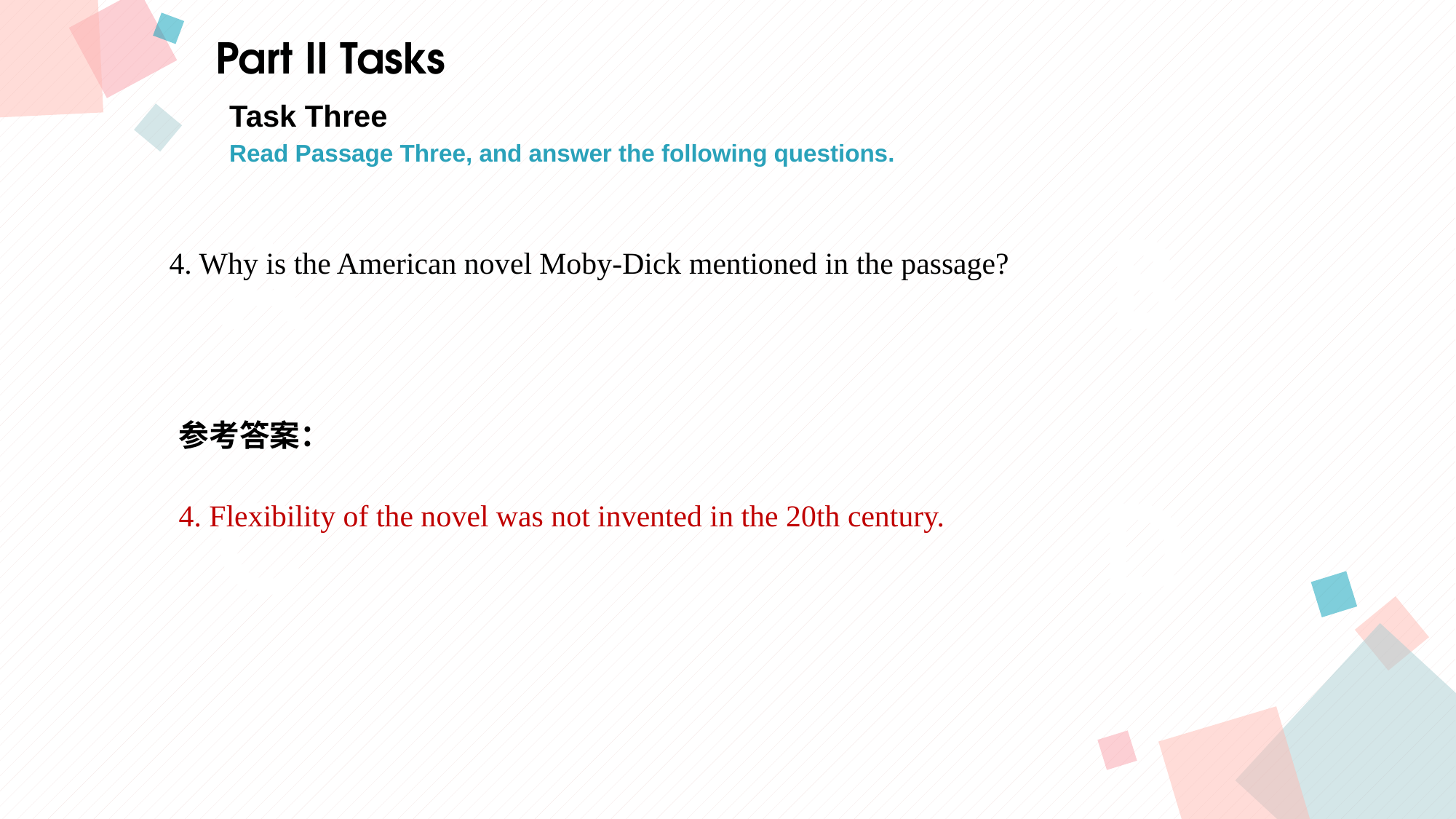

Part II Tasks
Task Three

Read Passage Three, and answer the following questions.
A
B
     4. Why is the American novel Moby-Dick mentioned in the passage?
参考答案：

4. Flexibility of the novel was not invented in the 20th century.
C
D